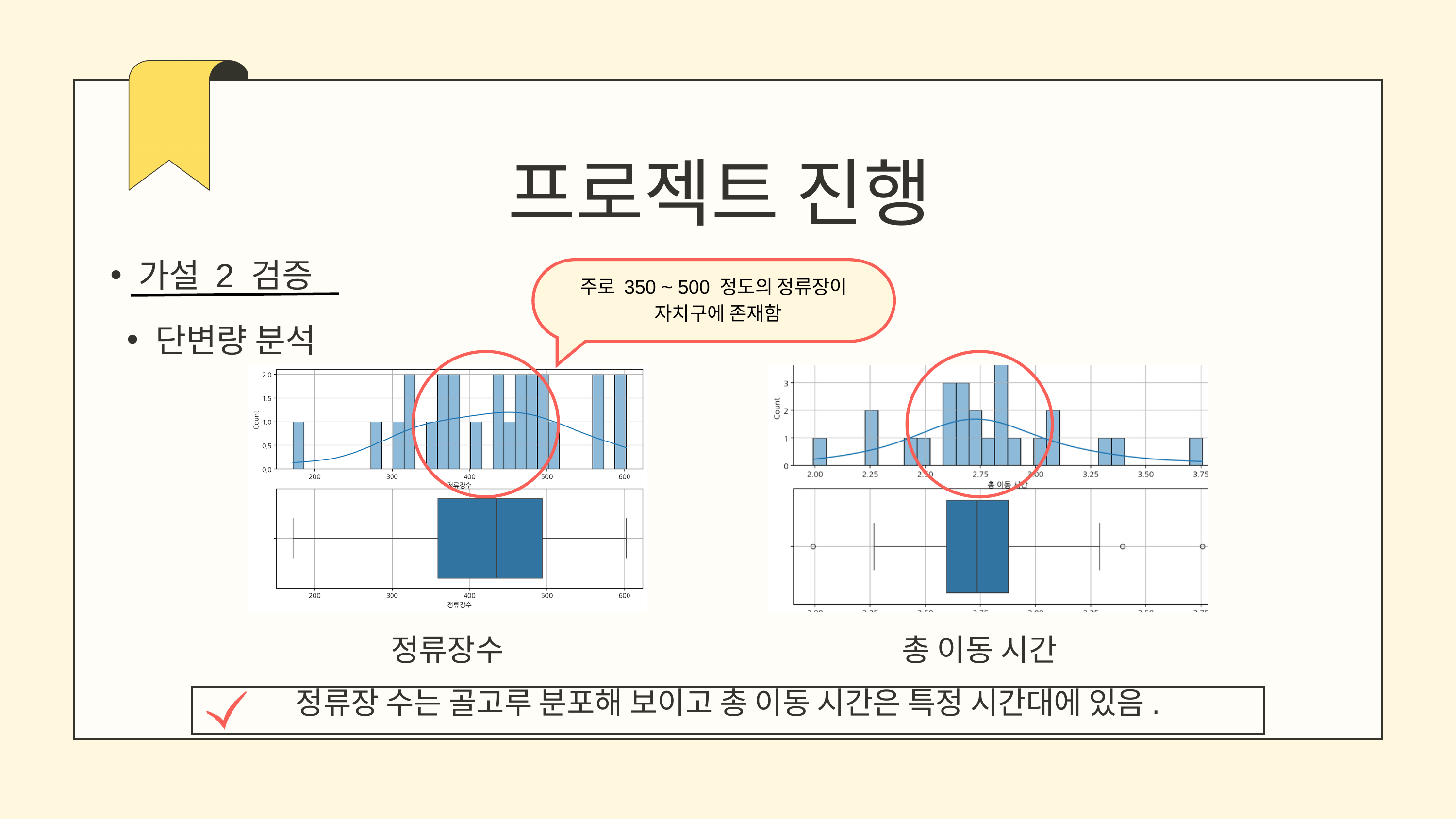

프로젝트 진행
가설 2 검증

주로 350 ~ 500 정도의 정류장이
 자치구에 존재함

단변량 분석

총 이동 시간
정류장수

정류장 수는 골고루 분포해 보이고 총 이동 시간은 특정 시간대에 있음.